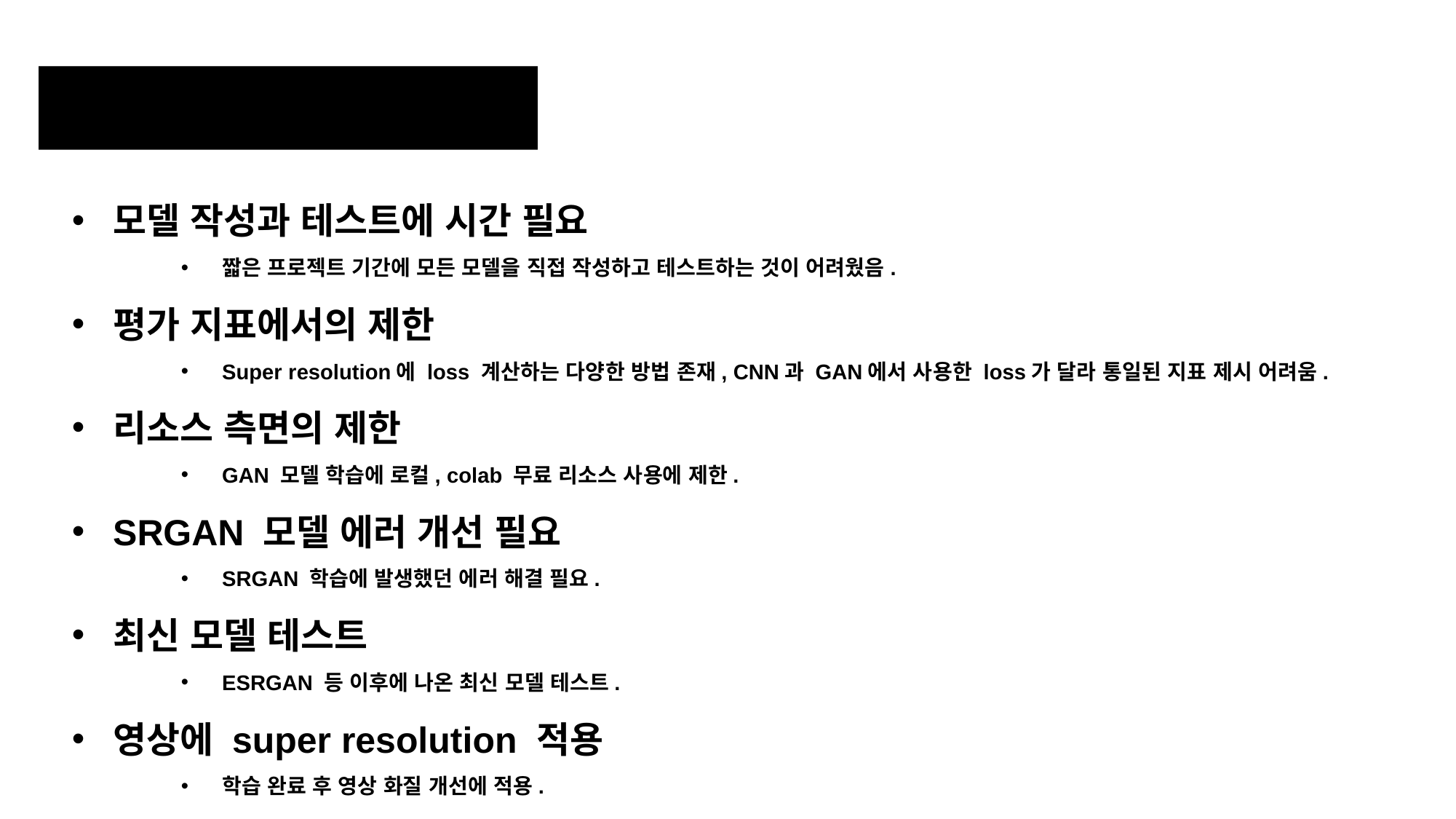

결과 및 향후 방향
모델 작성과 테스트에 시간 필요
짧은 프로젝트 기간에 모든 모델을 직접 작성하고 테스트하는 것이 어려웠음.
평가 지표에서의 제한
Super resolution에 loss 계산하는 다양한 방법 존재, CNN과 GAN에서 사용한 loss가 달라 통일된 지표 제시 어려움.
리소스 측면의 제한
GAN 모델 학습에 로컬, colab 무료 리소스 사용에 제한.
SRGAN 모델 에러 개선 필요
SRGAN 학습에 발생했던 에러 해결 필요.
최신 모델 테스트
ESRGAN 등 이후에 나온 최신 모델 테스트.
영상에 super resolution 적용
학습 완료 후 영상 화질 개선에 적용.